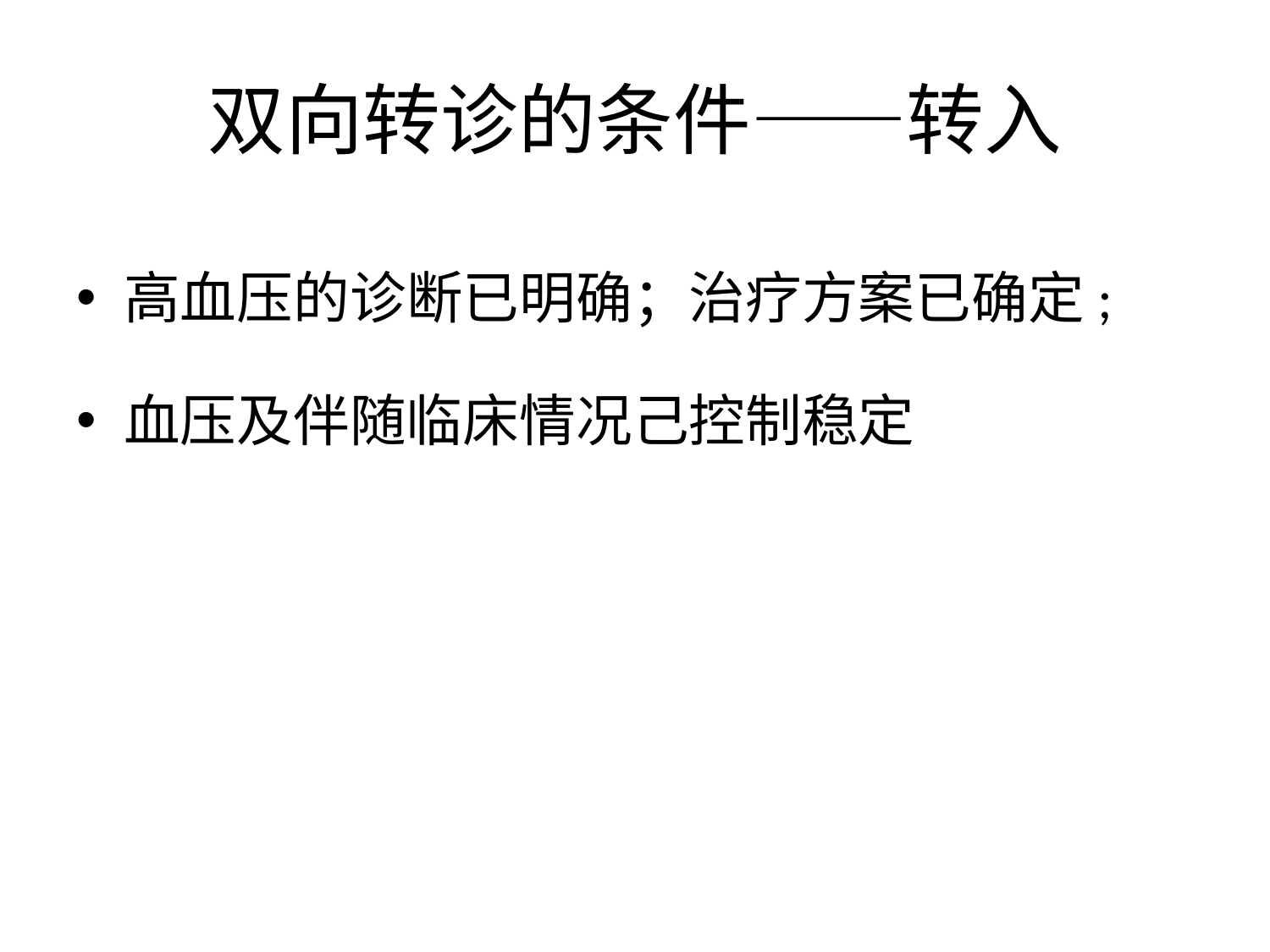

# 双向转诊的条件——转入
高血压的诊断已明确；治疗方案已确定;
血压及伴随临床情况己控制稳定